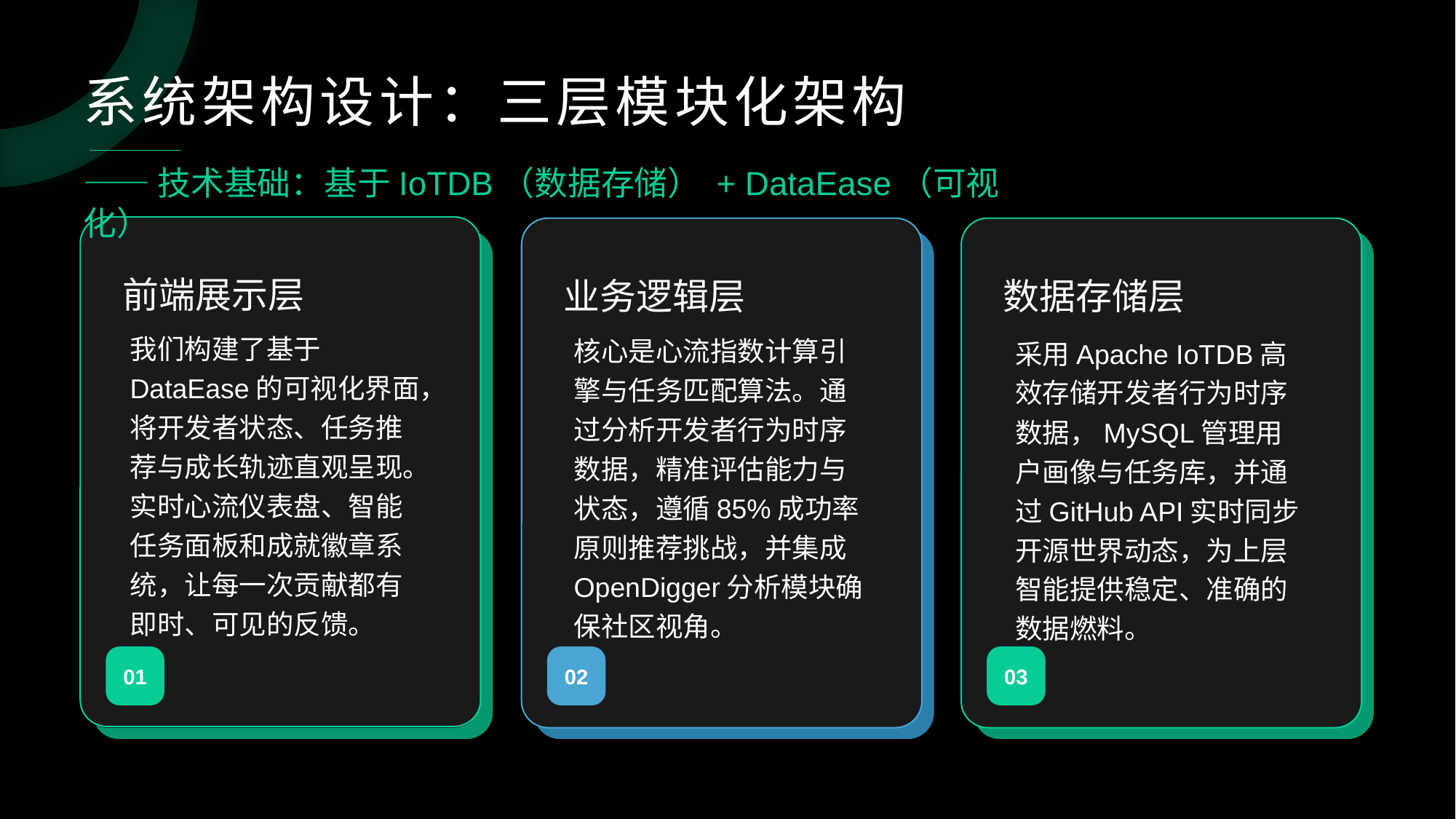

# 系统架构设计：三层模块化架构
——技术基础：基于IoTDB（数据存储） + DataEase（可视化）
前端展示层

业务逻辑层
数据存储层

我们构建了基于DataEase的可视化界面，将开发者状态、任务推荐与成长轨迹直观呈现。实时心流仪表盘、智能任务面板和成就徽章系统，让每一次贡献都有即时、可见的反馈。
核心是心流指数计算引擎与任务匹配算法。通过分析开发者行为时序数据，精准评估能力与状态，遵循85%成功率原则推荐挑战，并集成OpenDigger分析模块确保社区视角。
采用Apache IoTDB高效存储开发者行为时序数据，MySQL管理用户画像与任务库，并通过GitHub API实时同步开源世界动态，为上层智能提供稳定、准确的数据燃料。
01
02
03